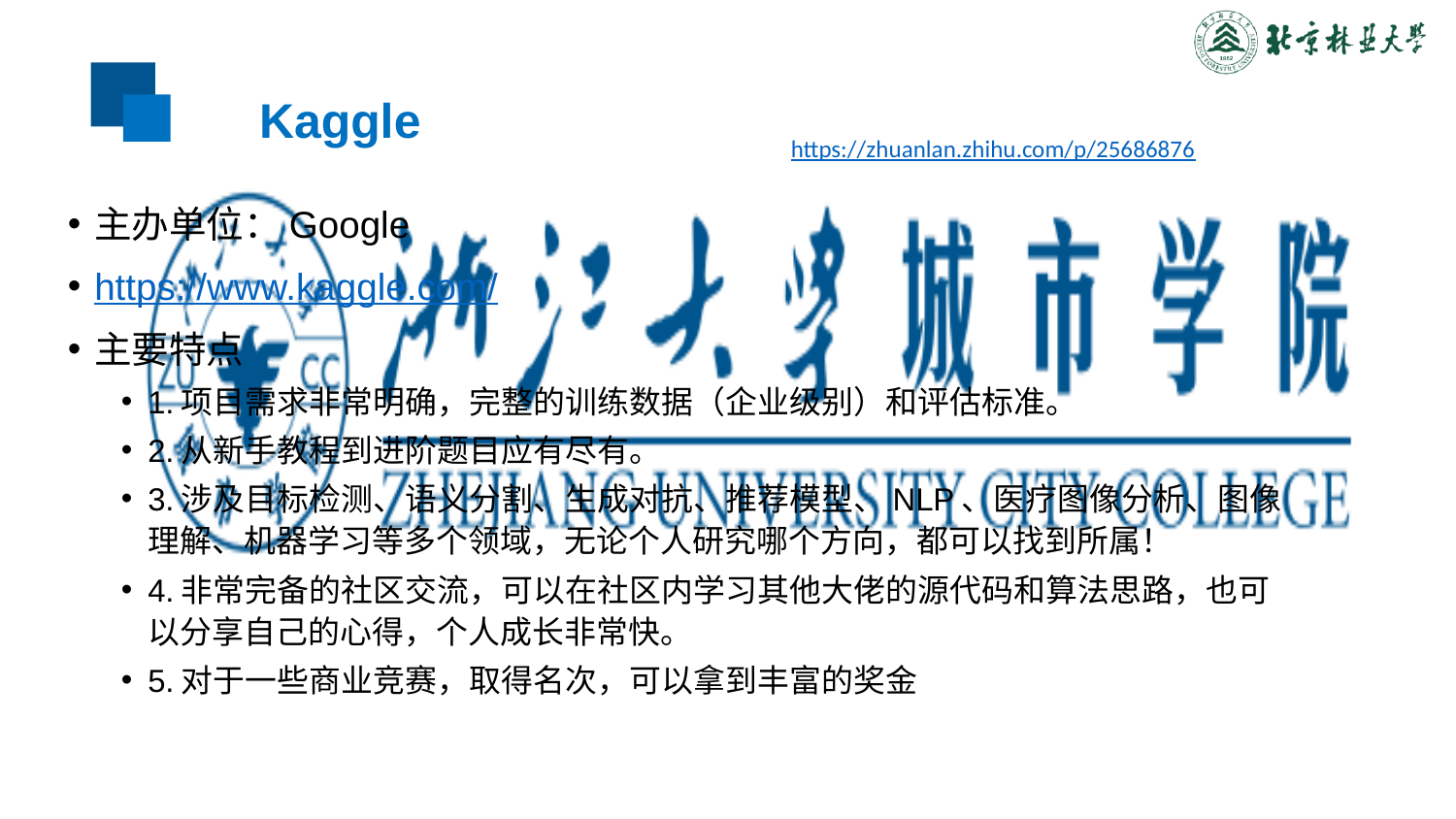

# Kaggle

https://zhuanlan.zhihu.com/p/25686876
主办单位：Google
https://www.kaggle.com/
主要特点
1.项目需求非常明确，完整的训练数据（企业级别）和评估标准。
2.从新手教程到进阶题目应有尽有。
3.涉及目标检测、语义分割、生成对抗、推荐模型、NLP、医疗图像分析、图像理解、机器学习等多个领域，无论个人研究哪个方向，都可以找到所属！
4.非常完备的社区交流，可以在社区内学习其他大佬的源代码和算法思路，也可以分享自己的心得，个人成长非常快。
5.对于一些商业竞赛，取得名次，可以拿到丰富的奖金